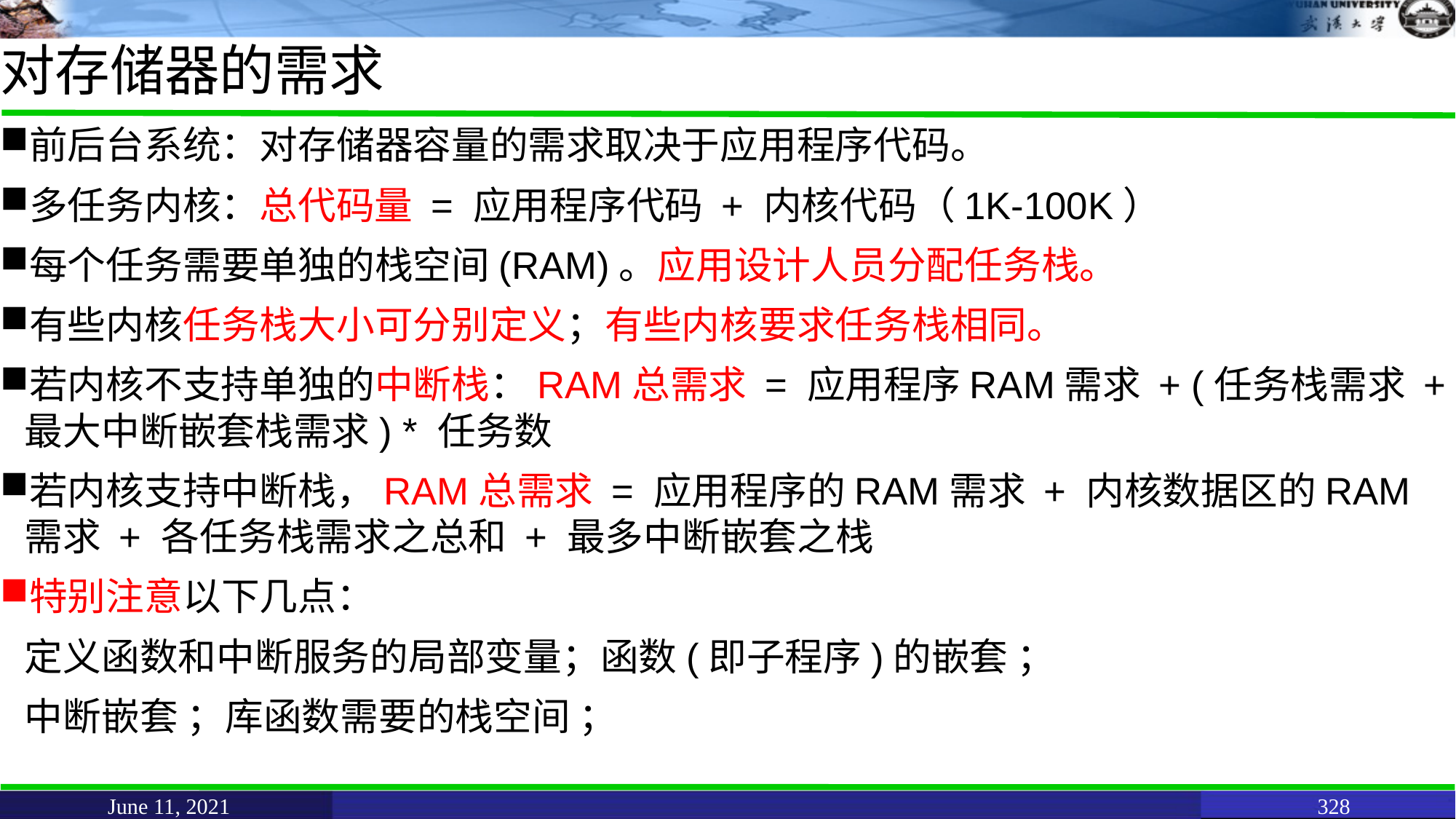

# 对存储器的需求
前后台系统：对存储器容量的需求取决于应用程序代码。
多任务内核：总代码量 = 应用程序代码 + 内核代码（1K-100K）
每个任务需要单独的栈空间(RAM)。应用设计人员分配任务栈。
有些内核任务栈大小可分别定义；有些内核要求任务栈相同。
若内核不支持单独的中断栈：RAM总需求 = 应用程序RAM需求 + (任务栈需求 + 最大中断嵌套栈需求) * 任务数
若内核支持中断栈，RAM总需求 = 应用程序的RAM需求 + 内核数据区的RAM需求 + 各任务栈需求之总和 + 最多中断嵌套之栈
特别注意以下几点：
 	定义函数和中断服务的局部变量；函数(即子程序)的嵌套 ；
	中断嵌套 ；库函数需要的栈空间 ；

June 11, 2021

328